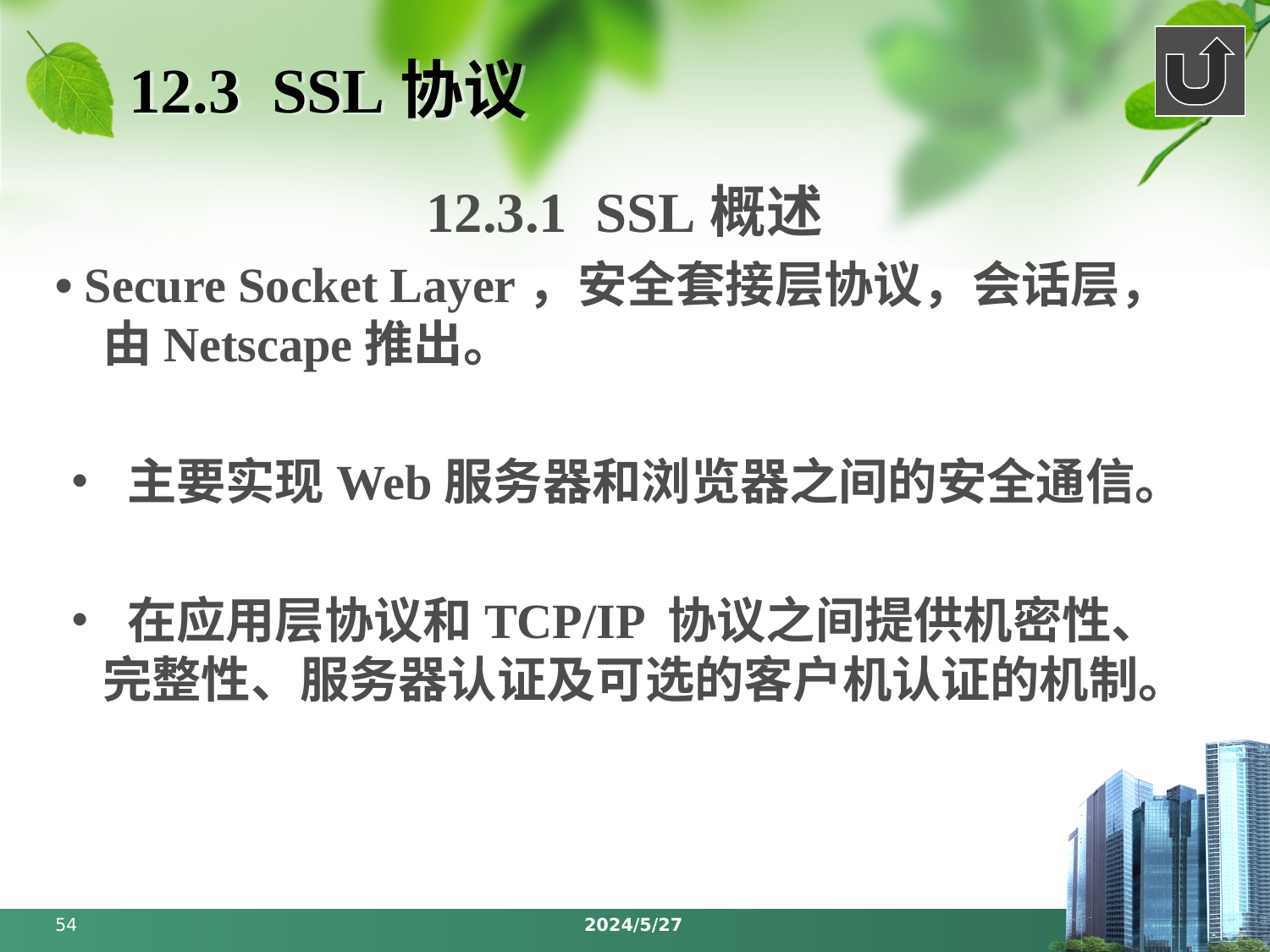

# 12.3  SSL协议
12.3.1  SSL概述
• Secure Socket Layer，安全套接层协议，会话层，由Netscape推出。

• 主要实现Web服务器和浏览器之间的安全通信。

• 在应用层协议和TCP/IP 协议之间提供机密性、完整性、服务器认证及可选的客户机认证的机制。
54
2024/5/27